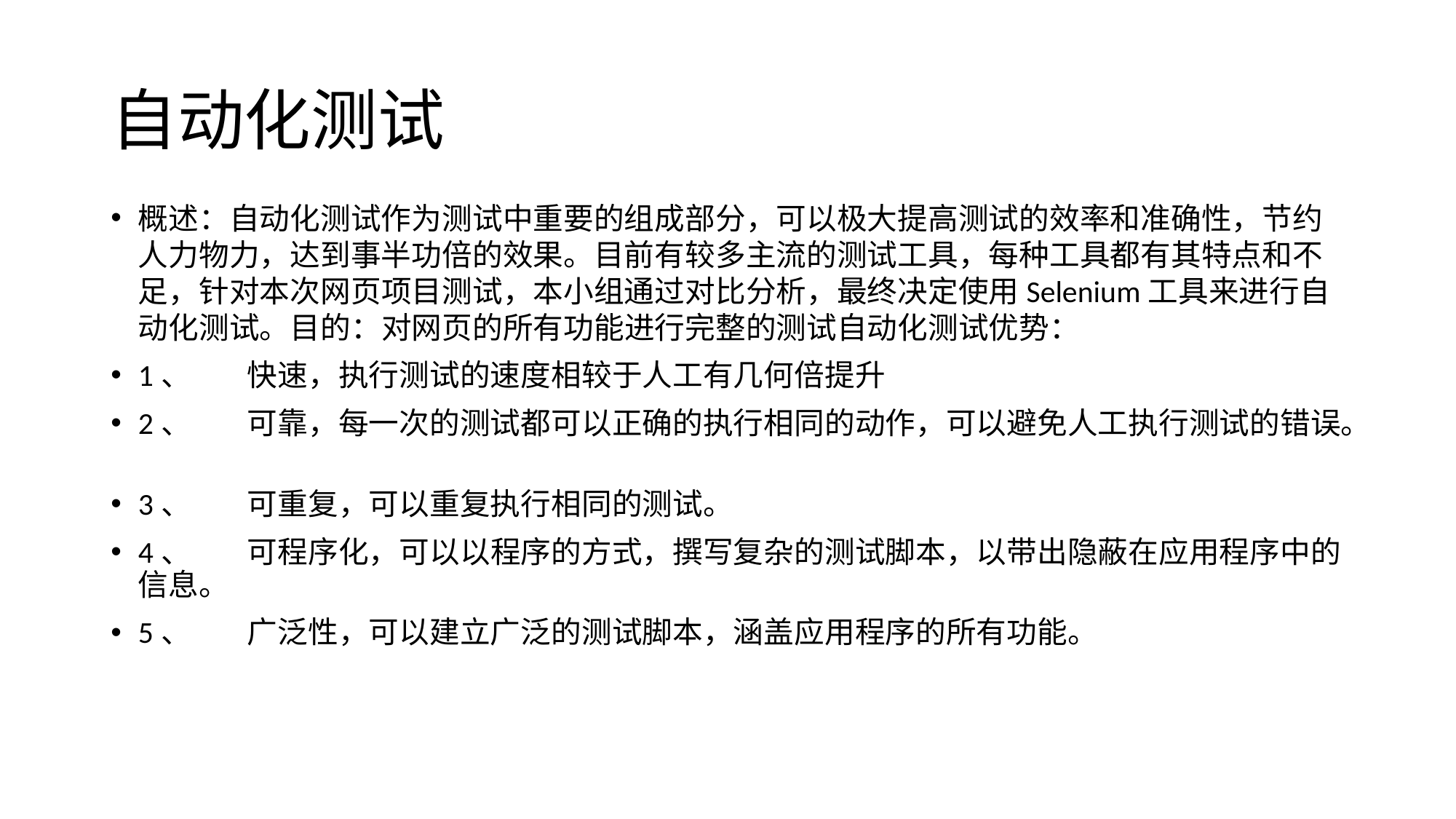

# 自动化测试
概述：自动化测试作为测试中重要的组成部分，可以极大提高测试的效率和准确性，节约人力物力，达到事半功倍的效果。目前有较多主流的测试工具，每种工具都有其特点和不足，针对本次网页项目测试，本小组通过对比分析，最终决定使用Selenium工具来进行自动化测试。目的：对网页的所有功能进行完整的测试自动化测试优势：
1、	快速，执行测试的速度相较于人工有几何倍提升
2、	可靠，每一次的测试都可以正确的执行相同的动作，可以避免人工执行测试的错误。
3、	可重复，可以重复执行相同的测试。
4、	可程序化，可以以程序的方式，撰写复杂的测试脚本，以带出隐蔽在应用程序中的信息。
5、	广泛性，可以建立广泛的测试脚本，涵盖应用程序的所有功能。